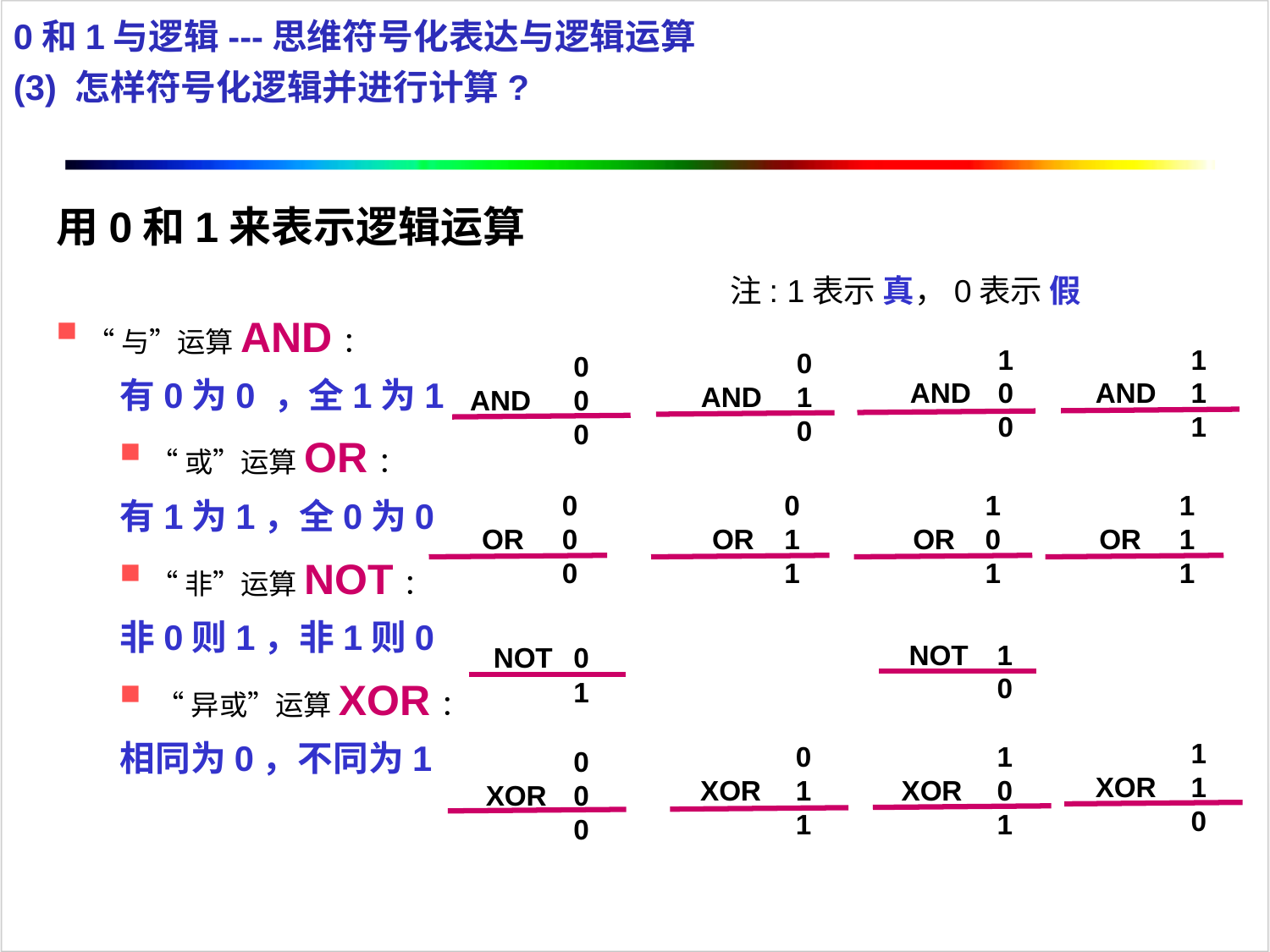

0和1与逻辑---思维符号化表达与逻辑运算
(3) 怎样符号化逻辑并进行计算?
用0和1来表示逻辑运算

“与”运算AND：
有0为0 ，全1为1
“或”运算OR：
有1为1，全0为0
“非”运算NOT：
非0则1，非1则0
 “异或”运算XOR：
相同为0，不同为1
注: 1表示 真，0表示 假
            	1
     AND 	0
         	0

	1
    AND    	1
            	1

	0
    AND    	1
            	0

   	0
   AND     	0
            	0

　　　	0
      OR	0
           	0

	0
       OR	1
            	1

	1
       OR	0
            	1

	1
      OR    	1
            	1

     NOT 	1
            	0

      NOT  	0
         	1

	1
    XOR    	1
            	0

	0
    XOR    	1
            	1

           	1
    XOR    	0
            	1

　　	0
     XOR   	0
           	0